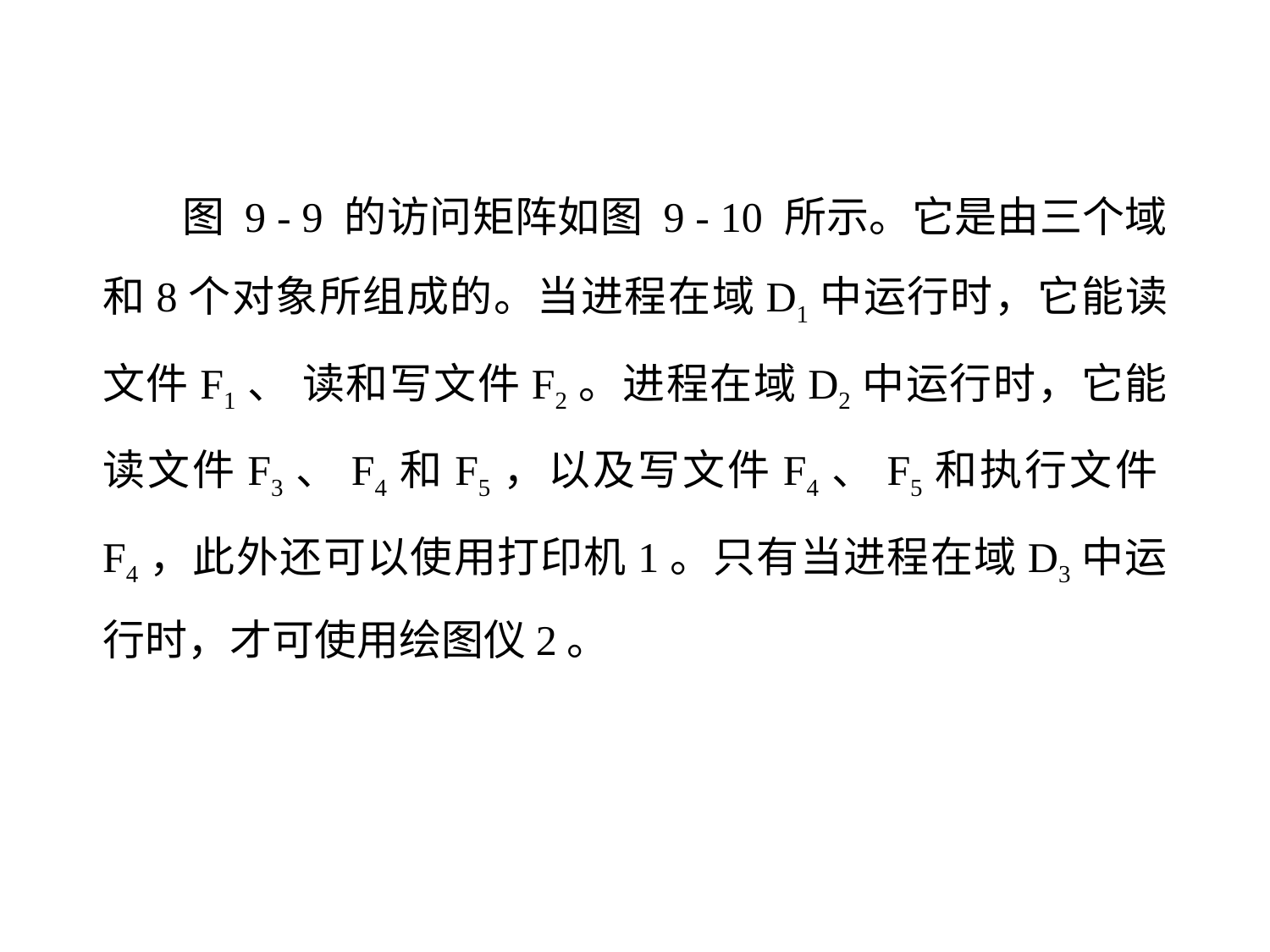

图 9 - 9 的访问矩阵如图 9 - 10 所示。它是由三个域和8个对象所组成的。当进程在域D1中运行时，它能读文件F1、 读和写文件F2。进程在域D2中运行时，它能读文件F3、F4和F5，以及写文件F4、F5和执行文件F4，此外还可以使用打印机1。只有当进程在域D3中运行时，才可使用绘图仪2。